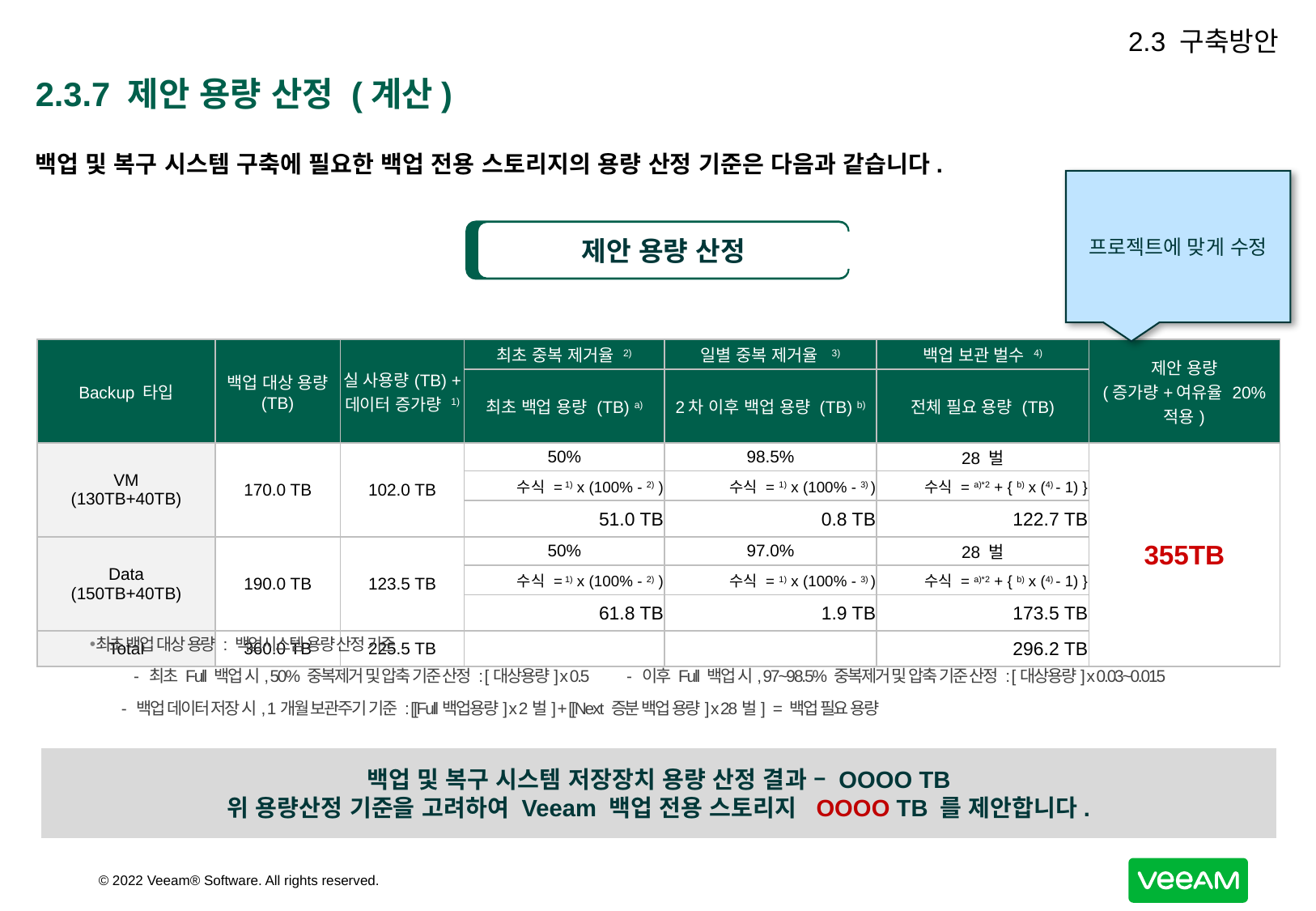

2.3 구축방안
# 2.3.7 제안 용량 산정 (계산)
백업 및 복구 시스템 구축에 필요한 백업 전용 스토리지의 용량 산정 기준은 다음과 같습니다.
프로젝트에 맞게 수정
제안 용량 산정
| Backup 타입 | 백업 대상 용량 (TB) | 실 사용량(TB) + 데이터 증가량 1) | 최초 중복 제거율 2) | 일별 중복 제거율 3) | 백업 보관 벌수 4) | 제안 용량 (증가량+여유율 20% 적용) |
| --- | --- | --- | --- | --- | --- | --- |
|  |  |  | 최초 백업 용량 (TB) a) | 2차 이후 백업 용량 (TB) b) | 전체 필요 용량 (TB) |  |
| VM (130TB+40TB) | 170.0 TB | 102.0 TB | 50% | 98.5% | 28 벌 | 355TB |
|  |  |  | 수식 = 1) x (100% - 2) ) | 수식 = 1) x (100% - 3) ) | 수식 = a)\*2 + { b) x (4) - 1) } |  |
|  |  |  | 51.0 TB | 0.8 TB | 122.7 TB |  |
| Data (150TB+40TB) | 190.0 TB | 123.5 TB | 50% | 97.0% | 28 벌 |  |
|  |  |  | 수식 = 1) x (100% - 2) ) | 수식 = 1) x (100% - 3) ) | 수식 = a)\*2 + { b) x (4) - 1) } |  |
|  |  |  | 61.8 TB | 1.9 TB | 173.5 TB |  |
| Total | 360.0 TB | 225.5 TB |  |  | 296.2 TB |  |
최초 백업 대상 용량 : 백업시스템 용량 산정 기준
-  최초 Full 백업 시, 50% 중복제거 및 압축 기준 산정 : [대상용량] x 0.5             -  이후 Full 백업 시, 97~98.5% 중복제거 및 압축 기준 산정 : [대상용량] x 0.03~0.015
          -  백업 데이터 저장 시, 1개월 보관주기 기준 : [[Full백업용량] x 2벌] + [[Next 증분 백업 용량] x 28벌]   = 백업 필요 용량
백업 및 복구 시스템 저장장치 용량 산정 결과 – OOOO TB
위 용량산정 기준을 고려하여 Veeam 백업 전용 스토리지  OOOO TB 를 제안합니다.